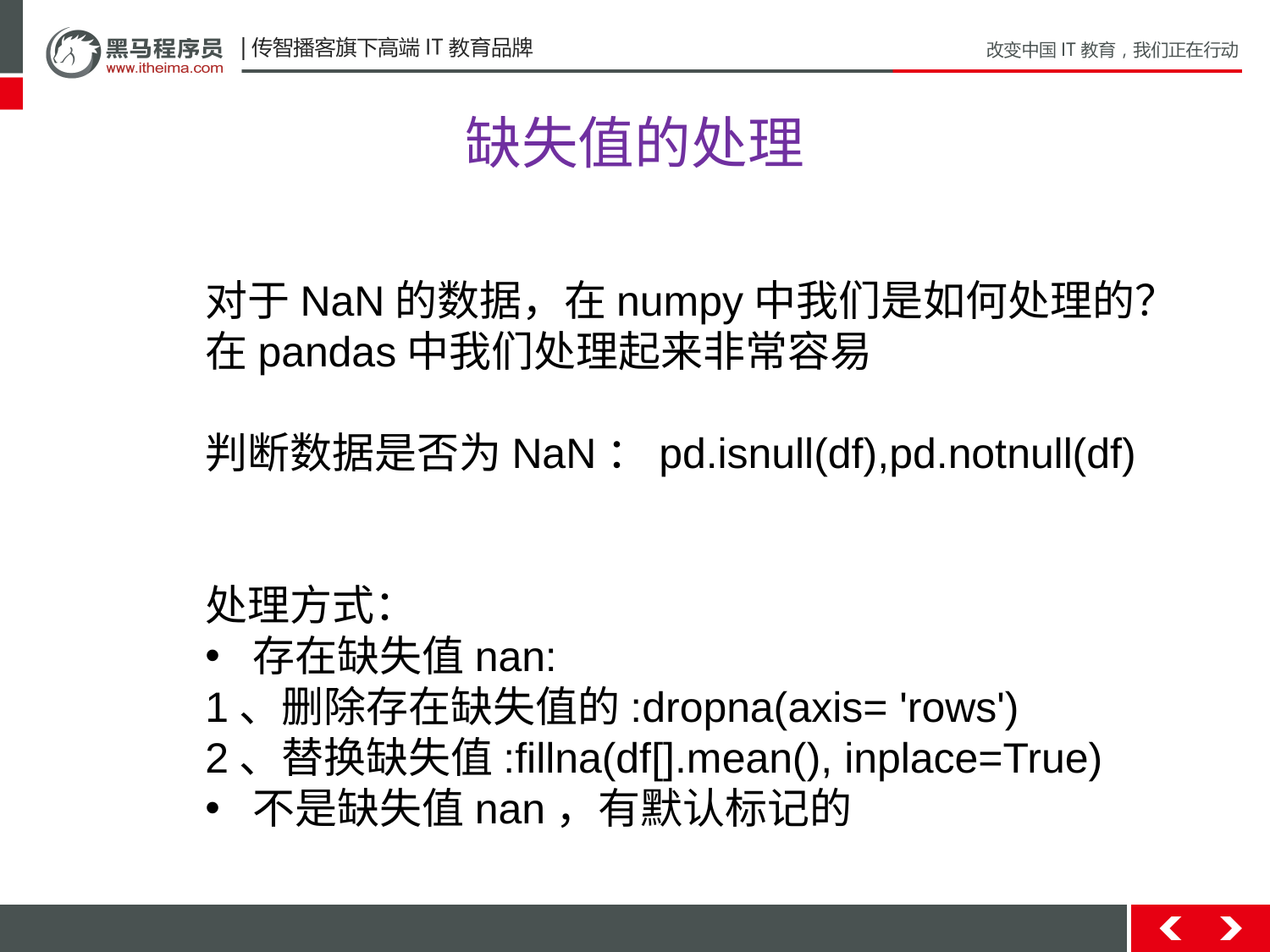

# 缺失值的处理
对于NaN的数据，在numpy中我们是如何处理的？
在pandas中我们处理起来非常容易

判断数据是否为NaN：pd.isnull(df),pd.notnull(df)

处理方式：
存在缺失值nan:
1、删除存在缺失值的:dropna(axis= 'rows')
2、替换缺失值:fillna(df[].mean(), inplace=True)
不是缺失值nan，有默认标记的